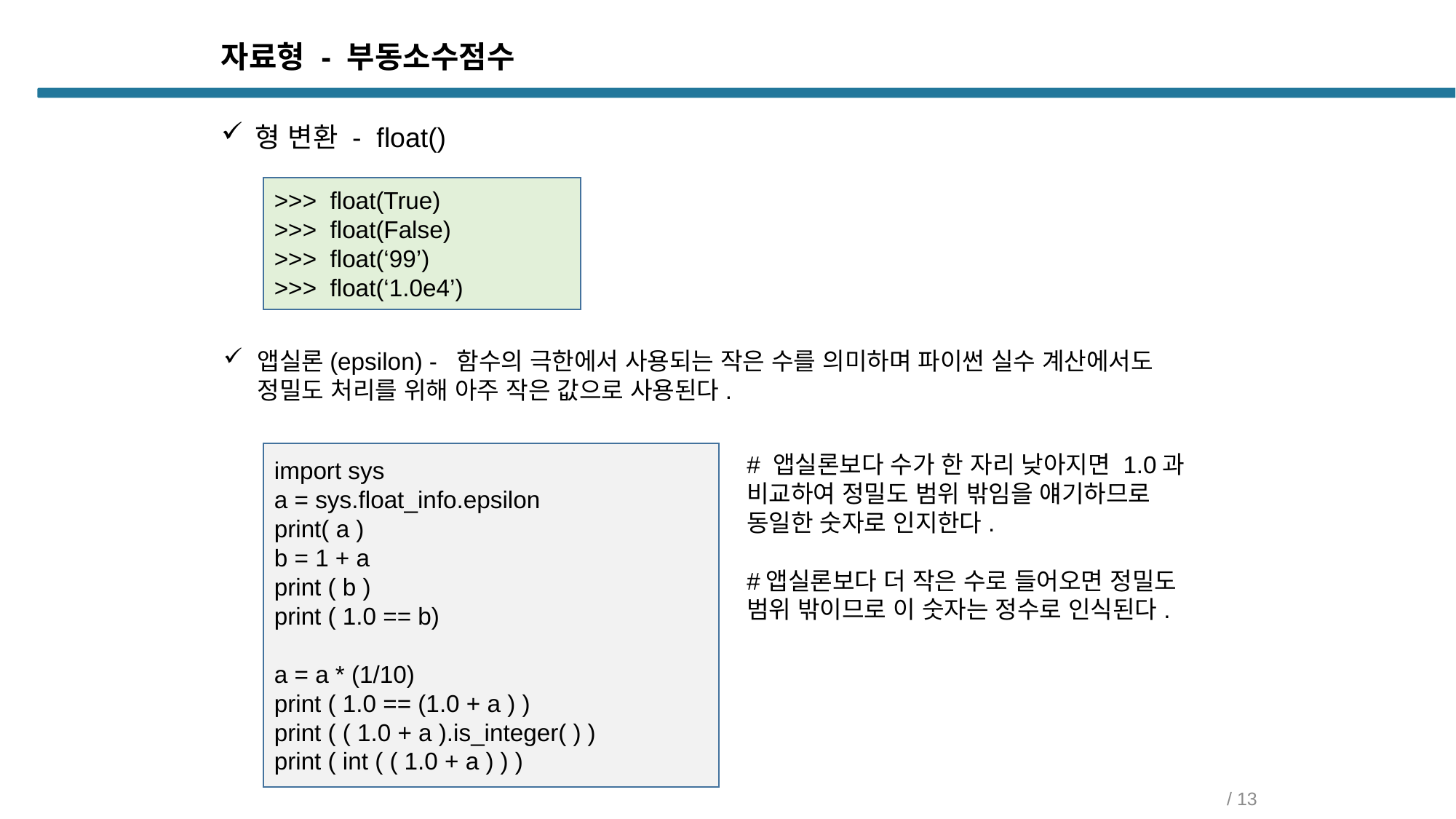

자료형 - 부동소수점수
형 변환 -  float()
>>>  float(True)
>>>  float(False)
>>>  float(‘99’)
>>>  float(‘1.0e4’)
앱실론(epsilon) -  함수의 극한에서 사용되는 작은 수를 의미하며 파이썬 실수 계산에서도 정밀도 처리를 위해 아주 작은 값으로 사용된다.
import sys
a = sys.float_info.epsilon
print( a )
b = 1 + a
print ( b )
print ( 1.0 == b)

a = a * (1/10)
print ( 1.0 == (1.0 + a ) )
print ( ( 1.0 + a ).is_integer( ) )
print ( int ( ( 1.0 + a ) ) )
# 앱실론보다 수가 한 자리 낮아지면 1.0과 비교하여 정밀도 범위 밖임을 얘기하므로 동일한 숫자로 인지한다.

#앱실론보다 더 작은 수로 들어오면 정밀도 범위 밖이므로 이 숫자는 정수로 인식된다.
/ 13